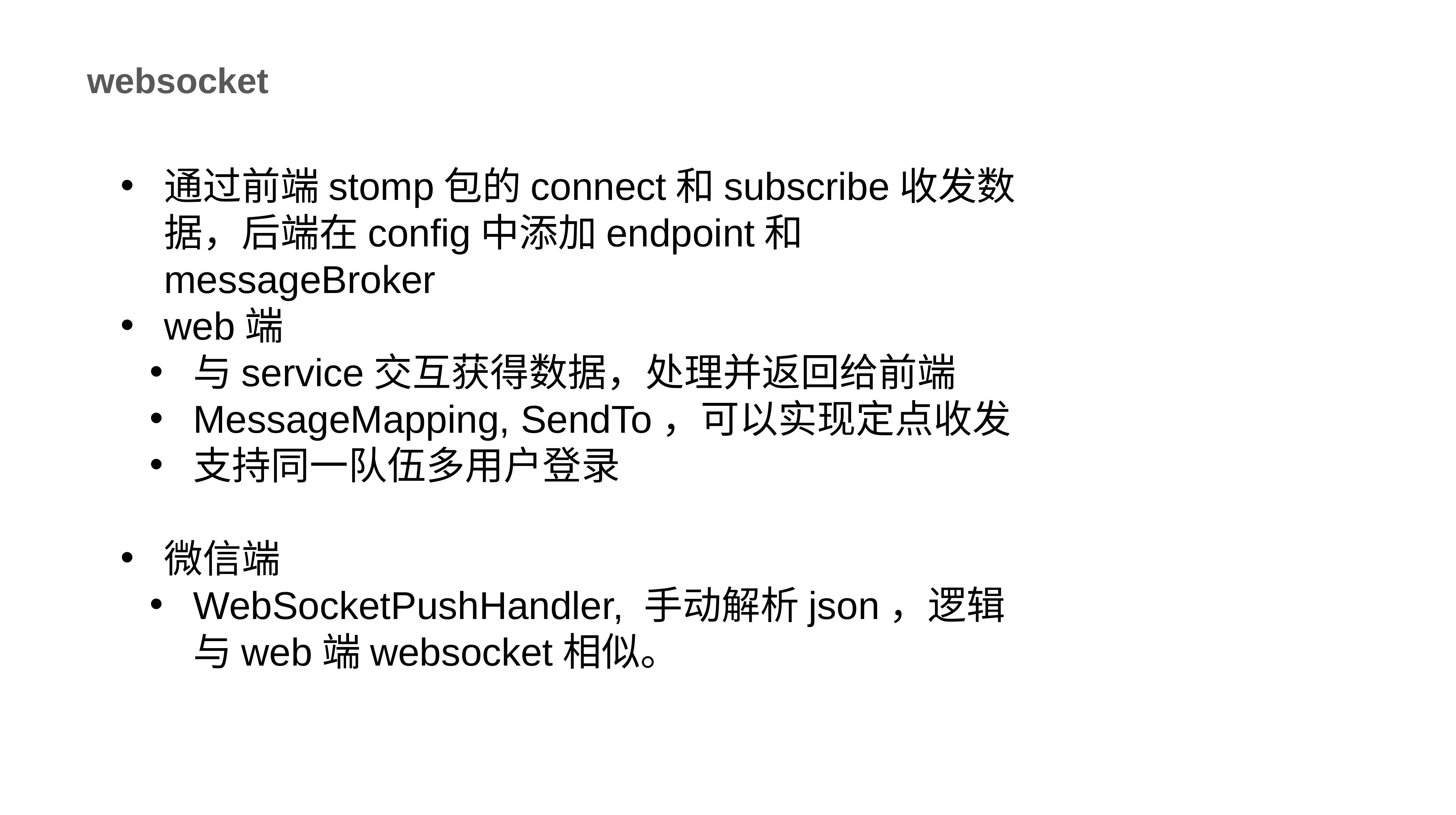

websocket
通过前端stomp包的connect和subscribe收发数据，后端在config中添加endpoint和messageBroker
web端
与service交互获得数据，处理并返回给前端
MessageMapping, SendTo，可以实现定点收发
支持同一队伍多用户登录

微信端
WebSocketPushHandler, 手动解析json，逻辑与web端websocket相似。